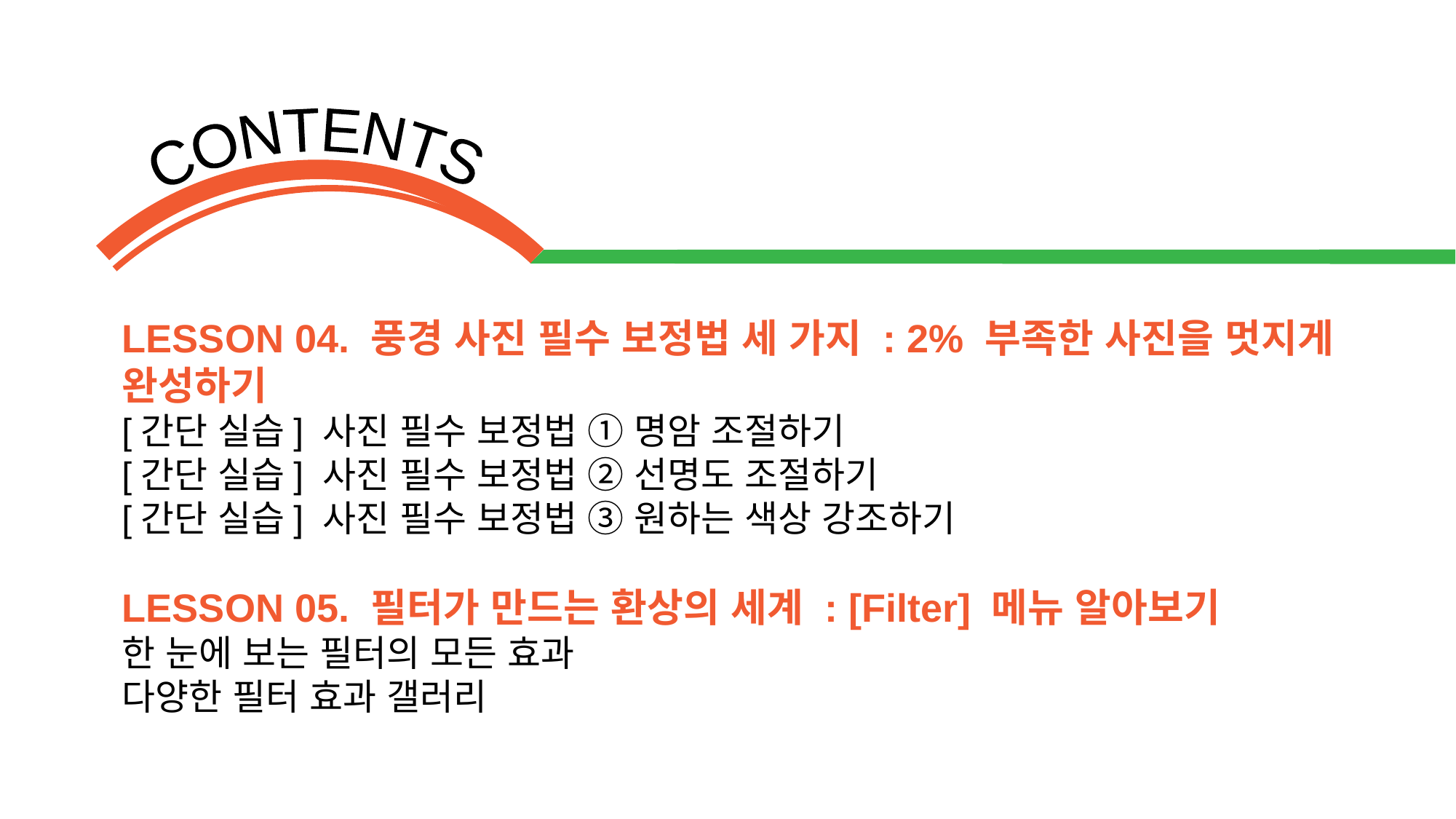

LESSON 04. 풍경 사진 필수 보정법 세 가지 : 2% 부족한 사진을 멋지게 완성하기
[간단 실습] 사진 필수 보정법 ① 명암 조절하기
[간단 실습] 사진 필수 보정법 ② 선명도 조절하기
[간단 실습] 사진 필수 보정법 ③ 원하는 색상 강조하기

LESSON 05. 필터가 만드는 환상의 세계 : [Filter] 메뉴 알아보기
한 눈에 보는 필터의 모든 효과
다양한 필터 효과 갤러리